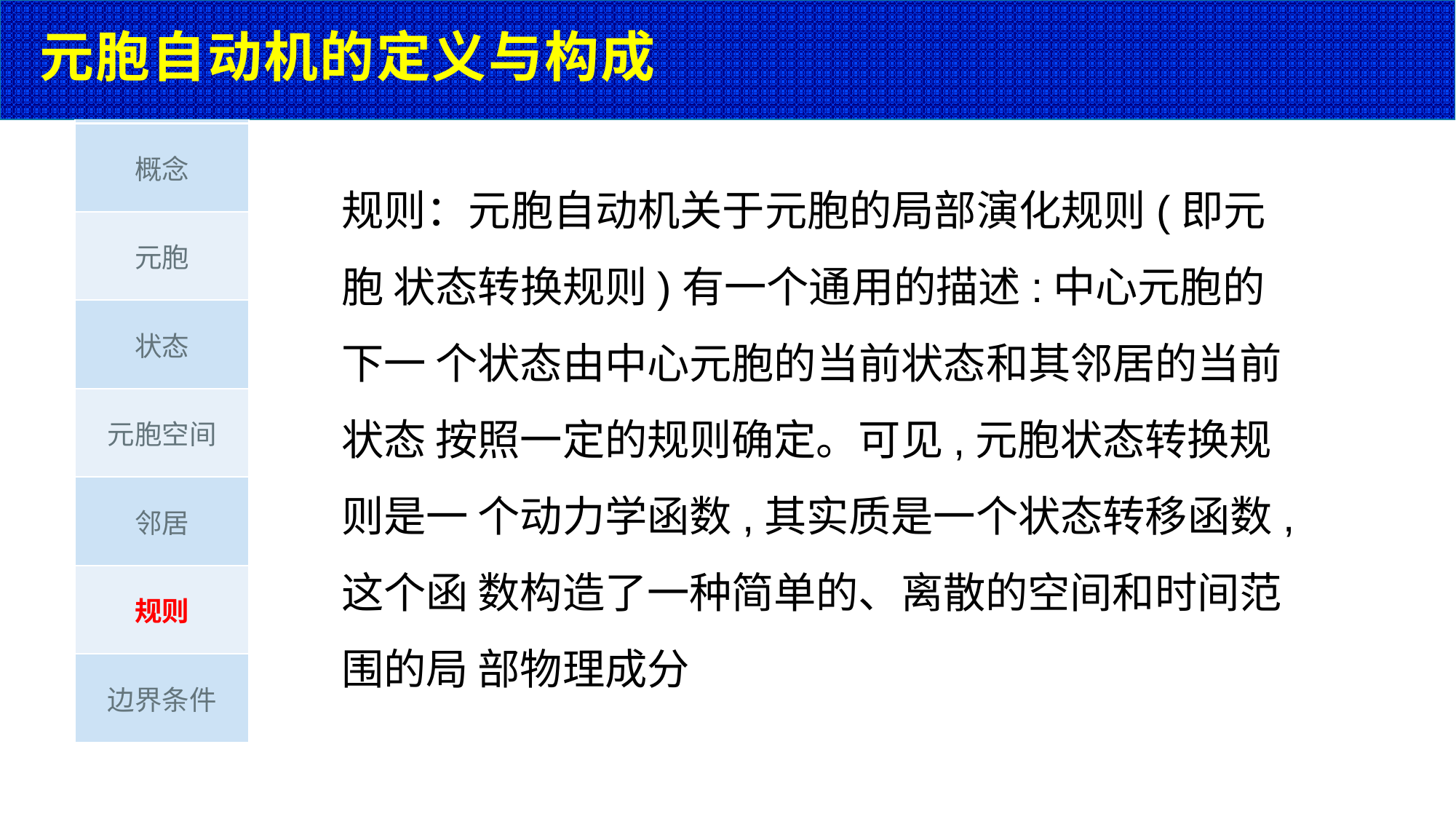

# 元胞自动机的定义与构成
| 概念 |
| --- |
| 元胞 |
| 状态 |
| 元胞空间 |
| 邻居 |
| 规则 |
| 边界条件 |

规则：元胞自动机关于元胞的局部演化规则(即元胞 状态转换规则)有一个通用的描述:中心元胞的下一 个状态由中心元胞的当前状态和其邻居的当前状态 按照一定的规则确定。可见,元胞状态转换规则是一 个动力学函数,其实质是一个状态转移函数,这个函 数构造了一种简单的、离散的空间和时间范围的局 部物理成分